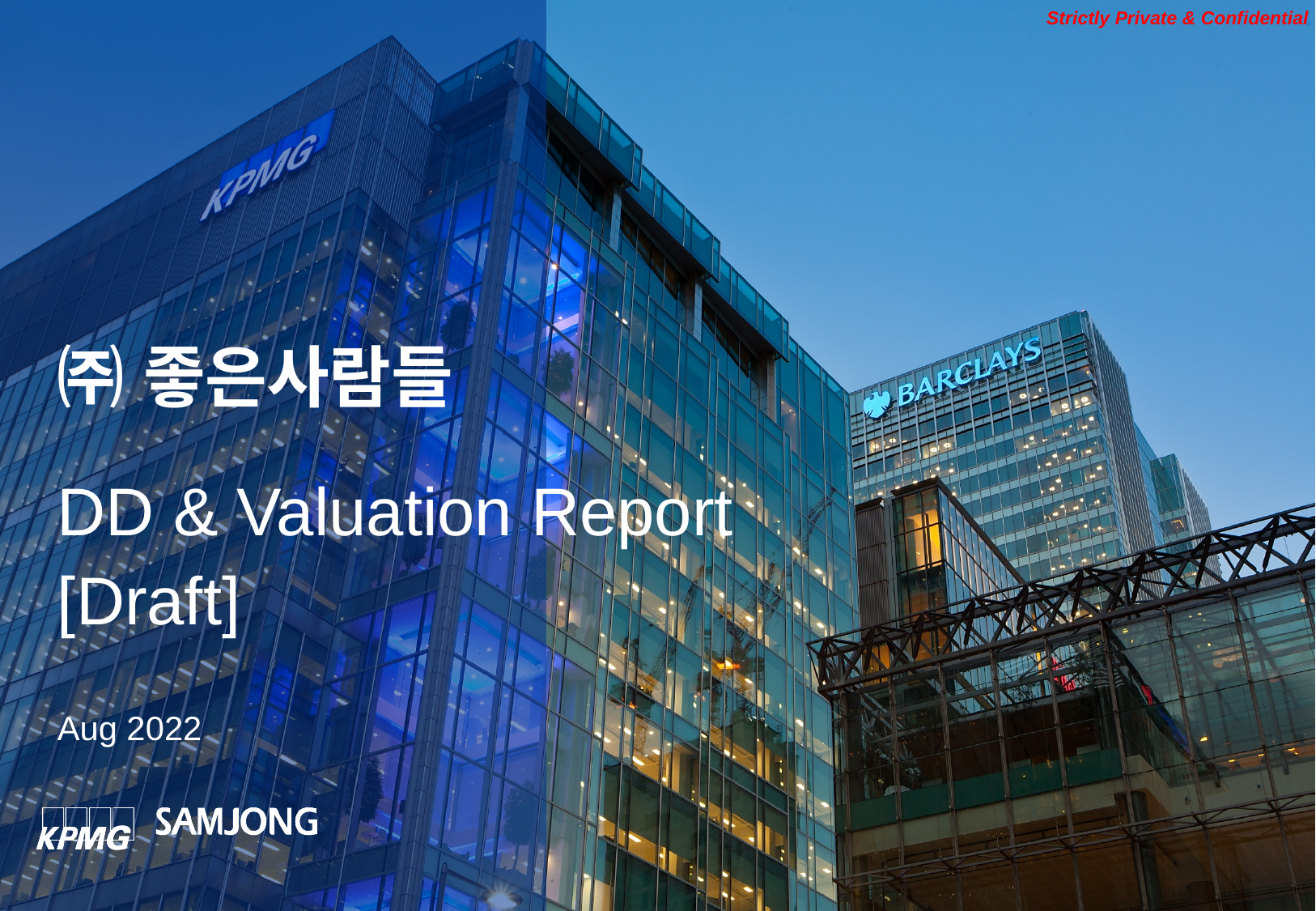

㈜ 좋은사람들

DD & Valuation Report

[Draft]

Aug 2022